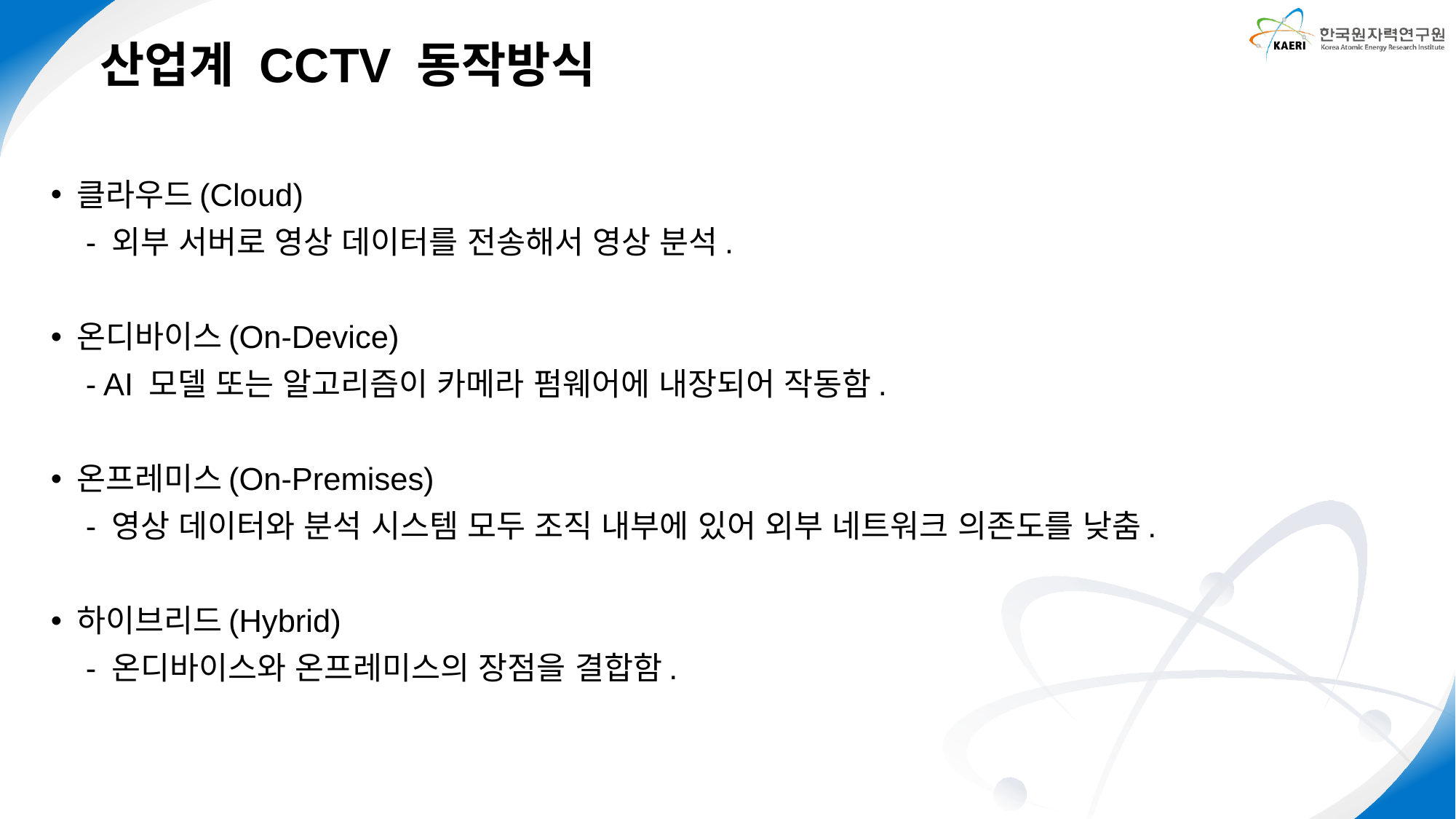

산업계 CCTV 동작방식
클라우드(Cloud)
    - 외부 서버로 영상 데이터를 전송해서 영상 분석.

온디바이스(On-Device)
    - AI 모델 또는 알고리즘이 카메라 펌웨어에 내장되어 작동함.

온프레미스(On-Premises)
    - 영상 데이터와 분석 시스템 모두 조직 내부에 있어 외부 네트워크 의존도를 낮춤.

하이브리드(Hybrid)
    - 온디바이스와 온프레미스의 장점을 결합함.